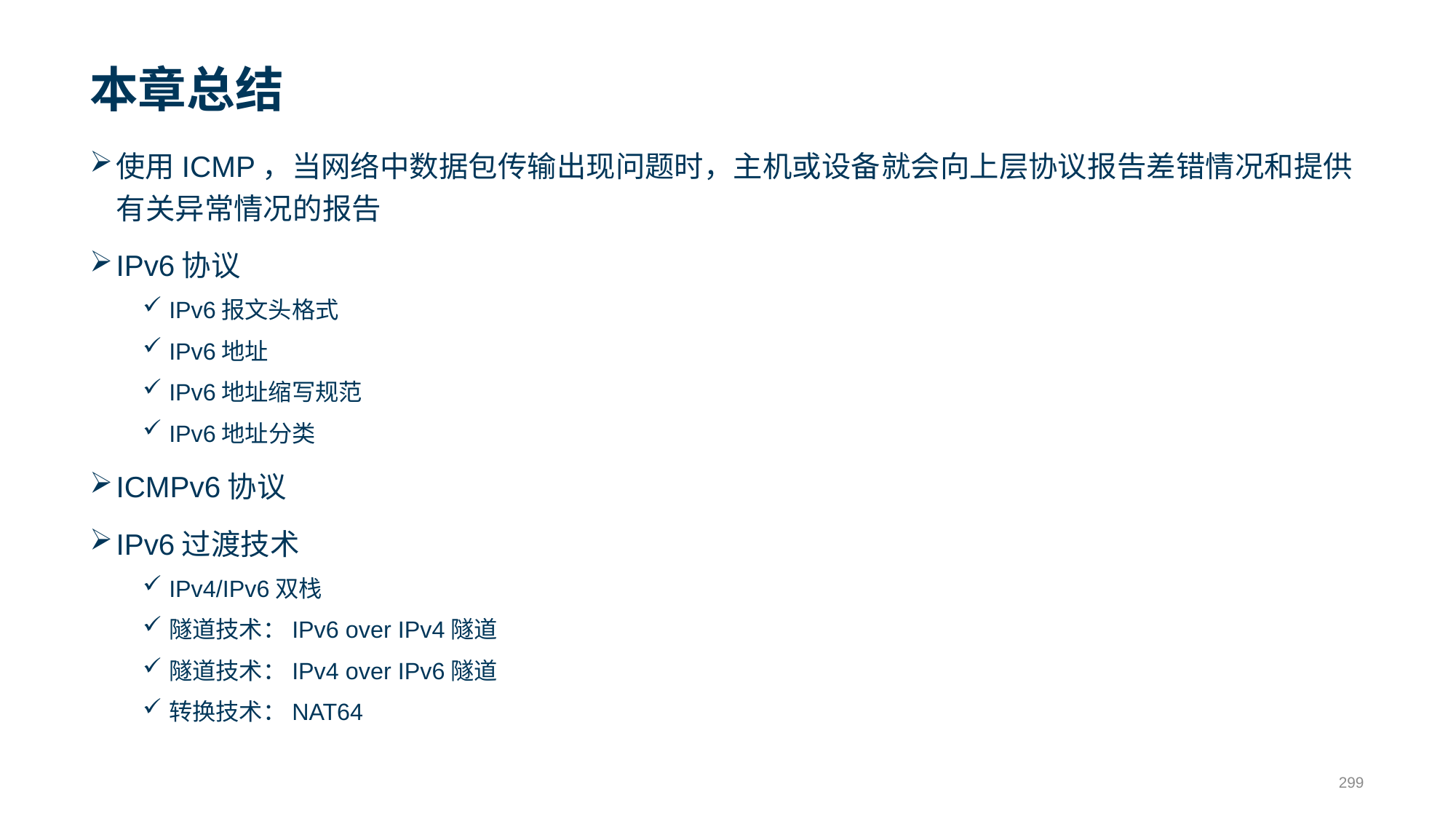

# 本章总结
使用ICMP，当网络中数据包传输出现问题时，主机或设备就会向上层协议报告差错情况和提供有关异常情况的报告
IPv6协议
IPv6报文头格式
IPv6地址
IPv6地址缩写规范
IPv6地址分类
ICMPv6协议
IPv6过渡技术
IPv4/IPv6双栈
隧道技术：IPv6 over IPv4隧道
隧道技术：IPv4 over IPv6隧道
转换技术：NAT64
299